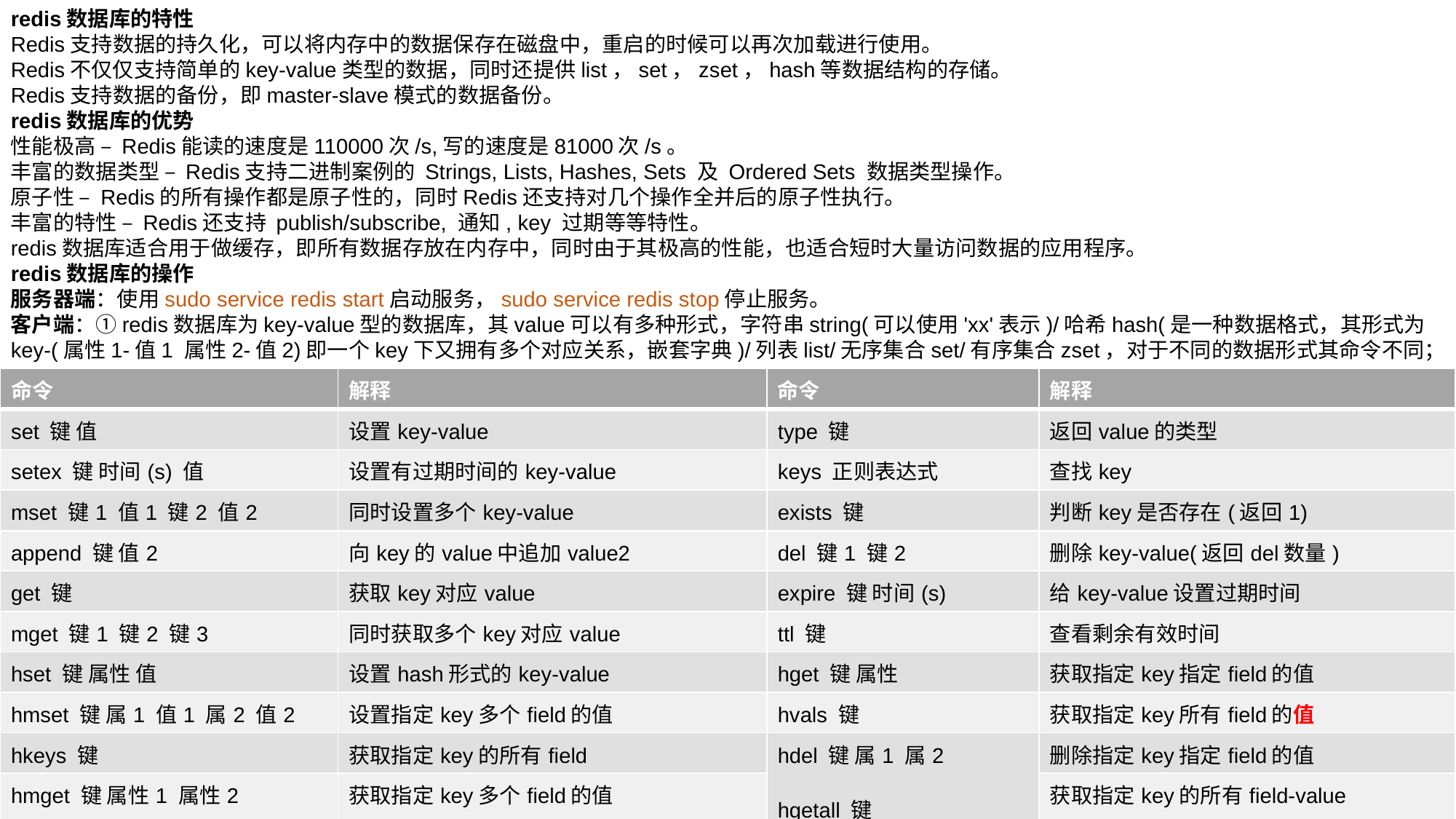

redis数据库的特性
Redis支持数据的持久化，可以将内存中的数据保存在磁盘中，重启的时候可以再次加载进行使用。
Redis不仅仅支持简单的key-value类型的数据，同时还提供list，set，zset，hash等数据结构的存储。
Redis支持数据的备份，即master-slave模式的数据备份。
redis数据库的优势
性能极高 – Redis能读的速度是110000次/s,写的速度是81000次/s。
丰富的数据类型 – Redis支持二进制案例的 Strings, Lists, Hashes, Sets 及 Ordered Sets 数据类型操作。
原子性 – Redis的所有操作都是原子性的，同时Redis还支持对几个操作全并后的原子性执行。
丰富的特性 – Redis还支持 publish/subscribe, 通知, key 过期等等特性。
redis数据库适合用于做缓存，即所有数据存放在内存中，同时由于其极高的性能，也适合短时大量访问数据的应用程序。
redis数据库的操作
服务器端：使用sudo service redis start启动服务，sudo service redis stop停止服务。
客户端：①redis数据库为key-value型的数据库，其value可以有多种形式，字符串string(可以使用'xx'表示)/哈希hash(是一种数据格式，其形式为key-(属性1-值1 属性2-值2)即一个key下又拥有多个对应关系，嵌套字典)/列表list/无序集合set/有序集合zset，对于不同的数据形式其命令不同；
| 命令 | 解释 | 命令 | 解释 |
| --- | --- | --- | --- |
| set 键 值 | 设置key-value | type 键 | 返回value的类型 |
| setex 键 时间(s) 值 | 设置有过期时间的key-value | keys 正则表达式 | 查找key |
| mset 键1 值1 键2 值2 | 同时设置多个key-value | exists 键 | 判断key是否存在(返回1) |
| append 键 值2 | 向key的value中追加value2 | del 键1 键2 | 删除key-value(返回del数量) |
| get 键 | 获取key对应value | expire 键 时间(s) | 给key-value设置过期时间 |
| mget 键1 键2 键3 | 同时获取多个key对应value | ttl 键 | 查看剩余有效时间 |
| hset 键 属性 值 | 设置hash形式的key-value | hget 键 属性 | 获取指定key指定field的值 |
| hmset 键 属1 值1 属2 值2 | 设置指定key多个field的值 | hvals 键 | 获取指定key所有field的值 |
| hkeys 键 | 获取指定key的所有field | hdel 键 属1 属2 hgetall 键 | 删除指定key指定field的值 |
| hmget 键 属性1 属性2 | 获取指定key多个field的值 |  | 获取指定key的所有field-value |